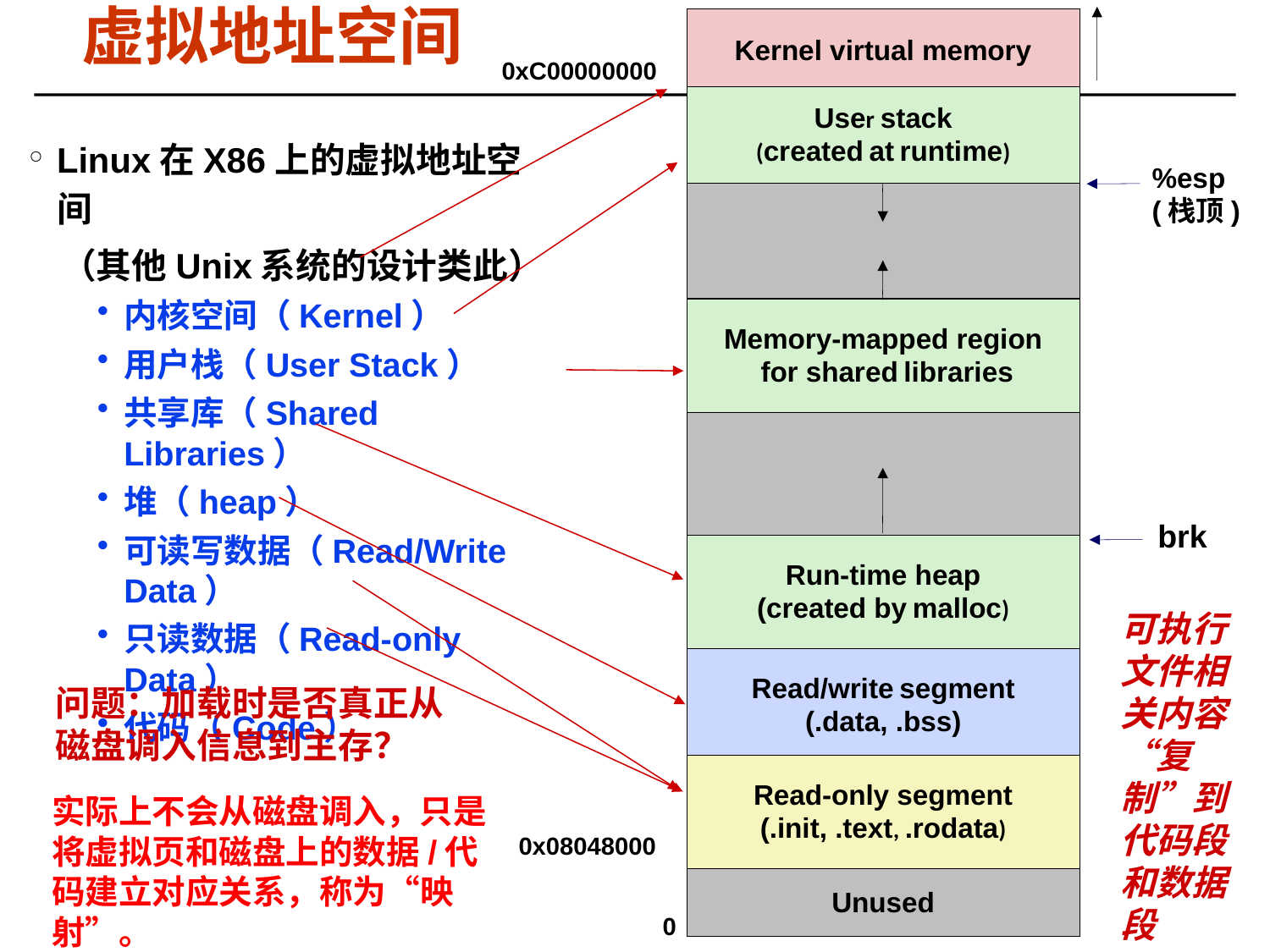

虚拟地址空间

Kernel virtual memory
User stack
(created at runtime)

Memory-mapped region
 for shared libraries

Run-time heap
(created by malloc)
Read/write segment
(.data, .bss)
Read-only segment
(.init, .text, .rodata)
Unused
0
0xC00000000
%esp
(栈顶)

brk

0x08048000

Linux在X86上的虚拟地址空间
   （其他Unix系统的设计类此）
内核空间（Kernel）
用户栈（User Stack）
共享库（Shared Libraries）
堆（heap）
可读写数据（Read/Write Data）
只读数据（Read-only Data）
代码（Code）

可执行文件相关内容“复制”到代码段和数据段

问题：加载时是否真正从磁盘调入信息到主存？
实际上不会从磁盘调入，只是将虚拟页和磁盘上的数据/代码建立对应关系，称为“映射”。